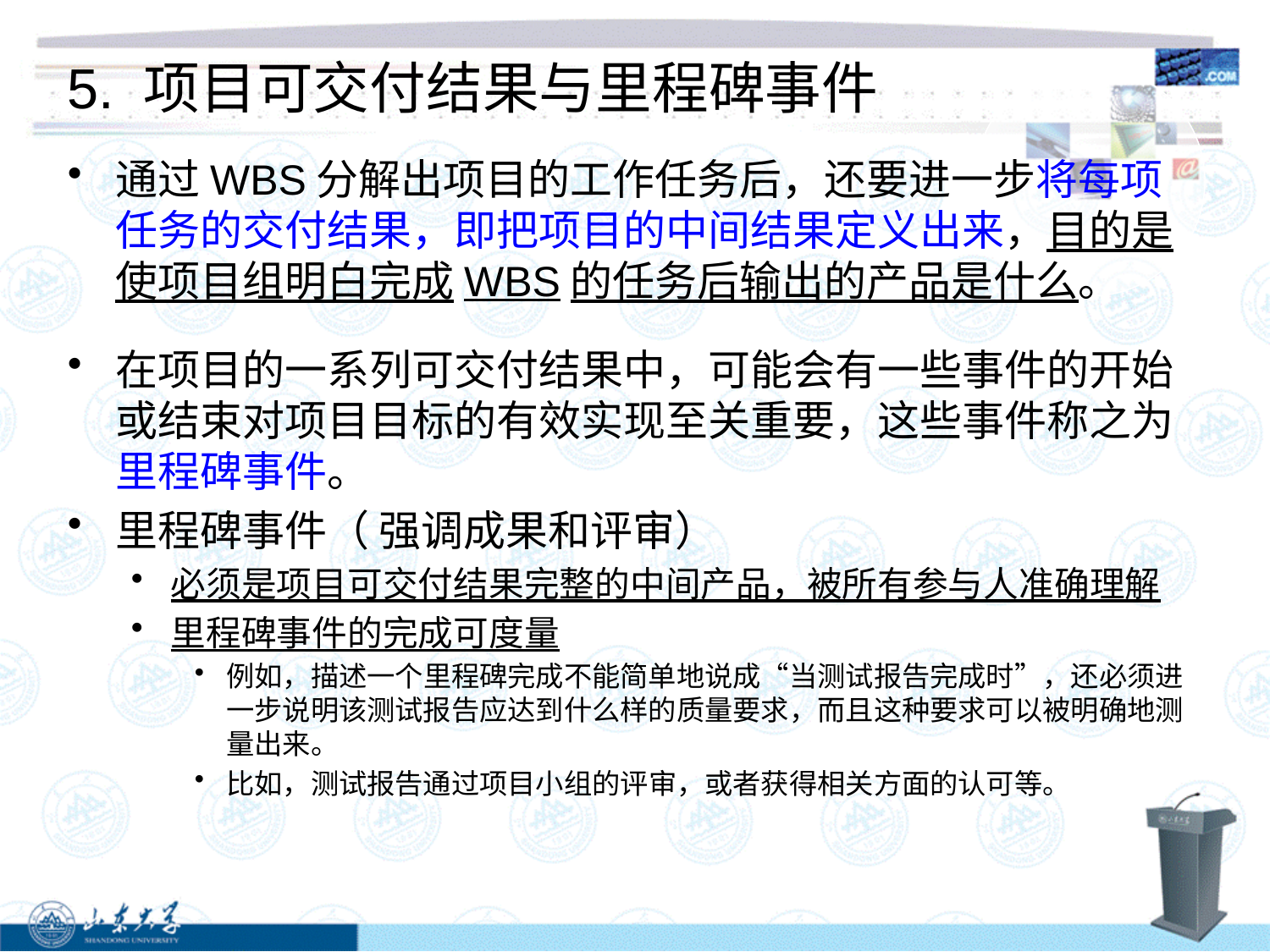

5. 项目可交付结果与里程碑事件
通过WBS分解出项目的工作任务后，还要进一步将每项任务的交付结果，即把项目的中间结果定义出来，目的是使项目组明白完成WBS的任务后输出的产品是什么。

在项目的一系列可交付结果中，可能会有一些事件的开始或结束对项目目标的有效实现至关重要，这些事件称之为里程碑事件。
里程碑事件（ 强调成果和评审）
必须是项目可交付结果完整的中间产品，被所有参与人准确理解
里程碑事件的完成可度量
例如，描述一个里程碑完成不能简单地说成“当测试报告完成时”，还必须进一步说明该测试报告应达到什么样的质量要求，而且这种要求可以被明确地测量出来。
比如，测试报告通过项目小组的评审，或者获得相关方面的认可等。